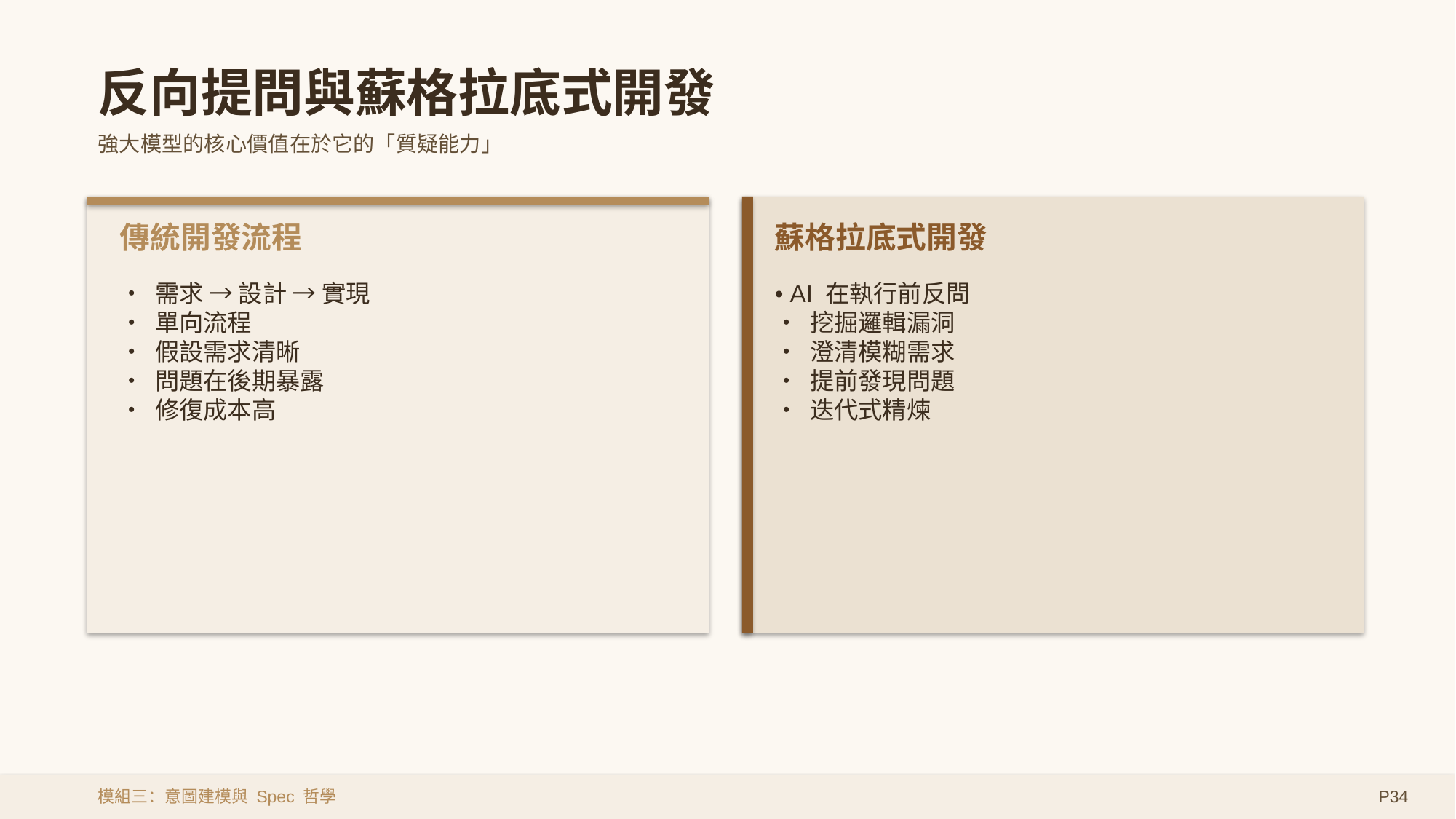

反向提問與蘇格拉底式開發
強大模型的核心價值在於它的「質疑能力」

傳統開發流程
蘇格拉底式開發
• 需求 → 設計 → 實現
• 單向流程
• 假設需求清晰
• 問題在後期暴露
• 修復成本高
• AI 在執行前反問
• 挖掘邏輯漏洞
• 澄清模糊需求
• 提前發現問題
• 迭代式精煉

模組三：意圖建模與 Spec 哲學
P34